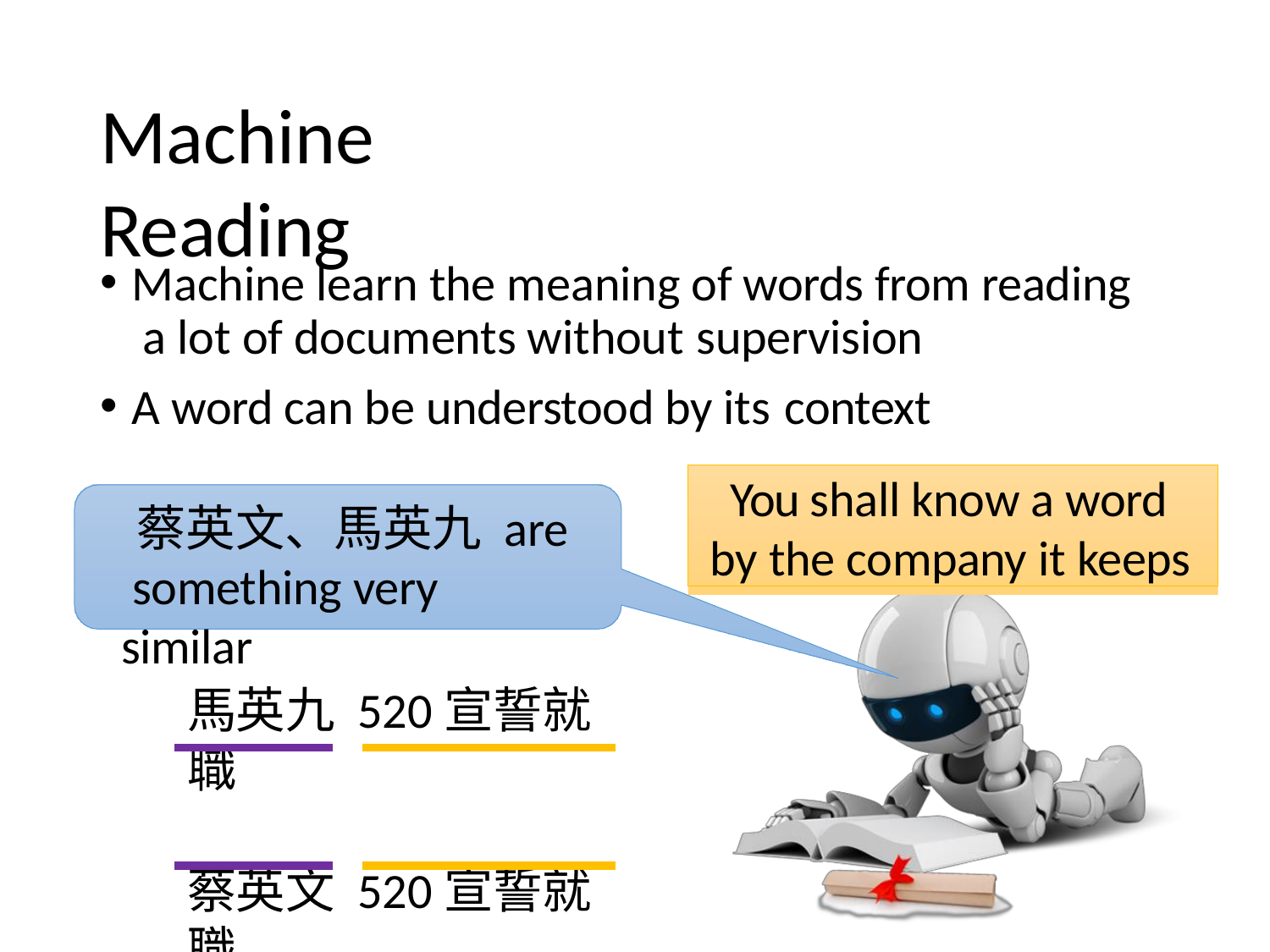

# Machine Reading
Machine learn the meaning of words from reading  a lot of documents without supervision
A word can be understood by its context

You shall know a word  by the company it keeps

蔡英文、馬英九 are  something very similar

馬英九 520宣誓就職

蔡英文 520宣誓就職